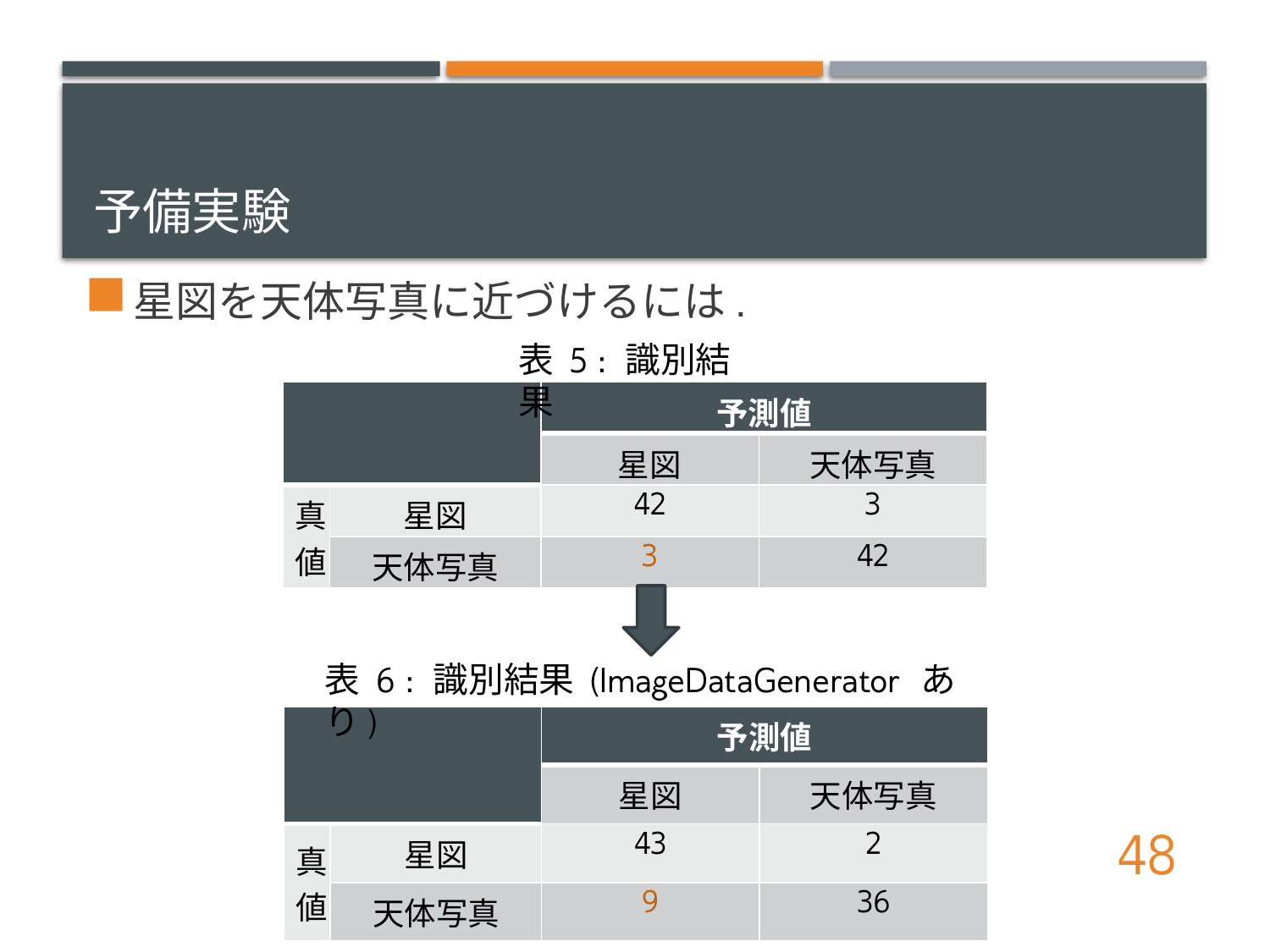

# 予備実験

星図を天体写真に近づけるには.

表 5 : 識別結果
|  |  | 予測値 |  |
| --- | --- | --- | --- |
|  |  | 星図 | 天体写真 |
| 真値 | 星図 | 42 | 3 |
|  | 天体写真 | 3 | 42 |

表 6 : 識別結果 (ImageDataGenerator あり)
|  |  | 予測値 |  |
| --- | --- | --- | --- |
|  |  | 星図 | 天体写真 |
| 真値 | 星図 | 43 | 2 |
|  | 天体写真 | 9 | 36 |
48